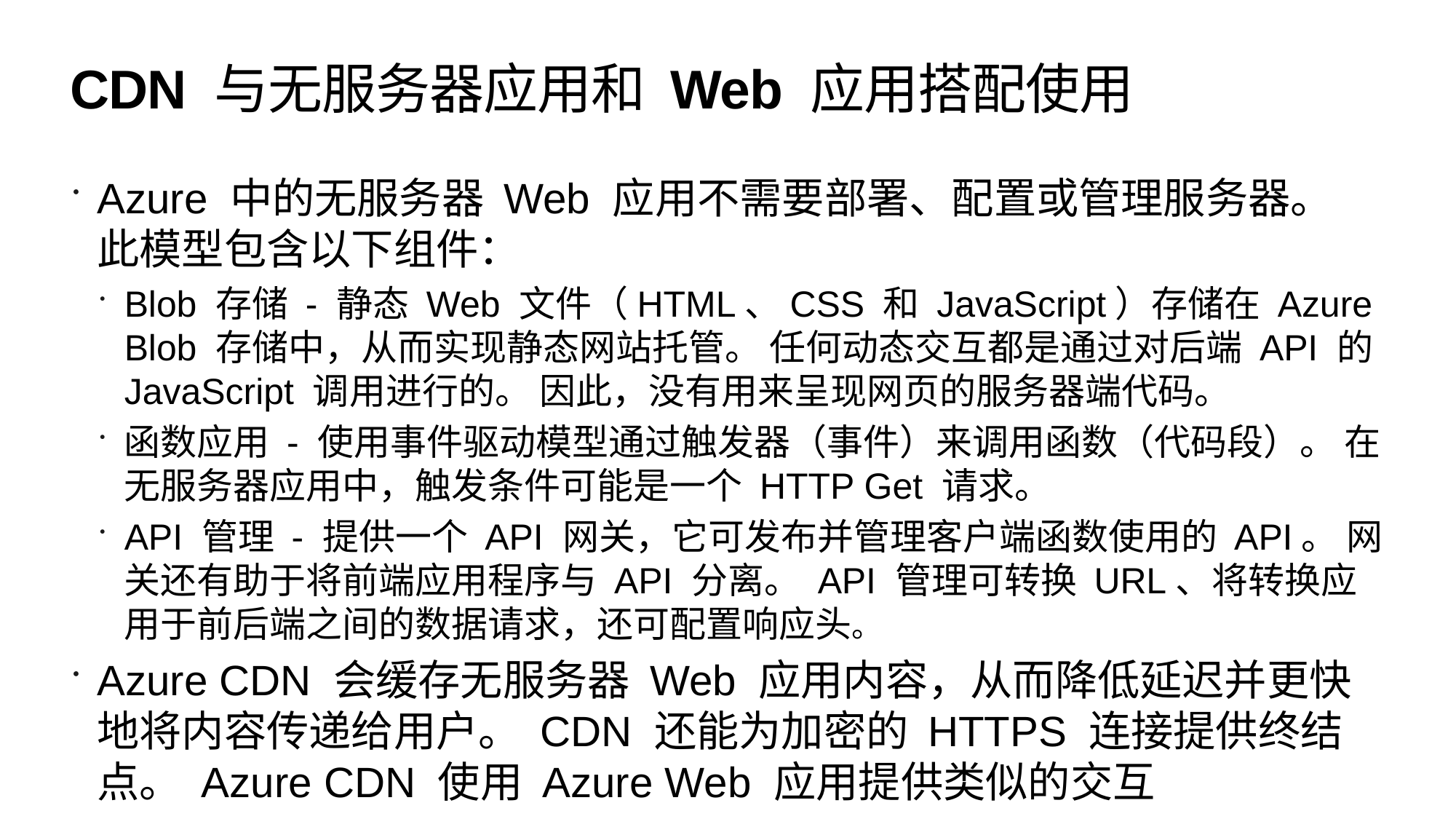

# CDN 与无服务器应用和 Web 应用搭配使用
Azure 中的无服务器 Web 应用不需要部署、配置或管理服务器。 此模型包含以下组件：
Blob 存储 - 静态 Web 文件（HTML、CSS 和 JavaScript）存储在 Azure Blob 存储中，从而实现静态网站托管。 任何动态交互都是通过对后端 API 的 JavaScript 调用进行的。 因此，没有用来呈现网页的服务器端代码。
函数应用 - 使用事件驱动模型通过触发器（事件）来调用函数（代码段）。 在无服务器应用中，触发条件可能是一个 HTTP Get 请求。
API 管理 - 提供一个 API 网关，它可发布并管理客户端函数使用的 API。 网关还有助于将前端应用程序与 API 分离。 API 管理可转换 URL、将转换应用于前后端之间的数据请求，还可配置响应头。
Azure CDN 会缓存无服务器 Web 应用内容，从而降低延迟并更快地将内容传递给用户。 CDN 还能为加密的 HTTPS 连接提供终结点。 Azure CDN 使用 Azure Web 应用提供类似的交互